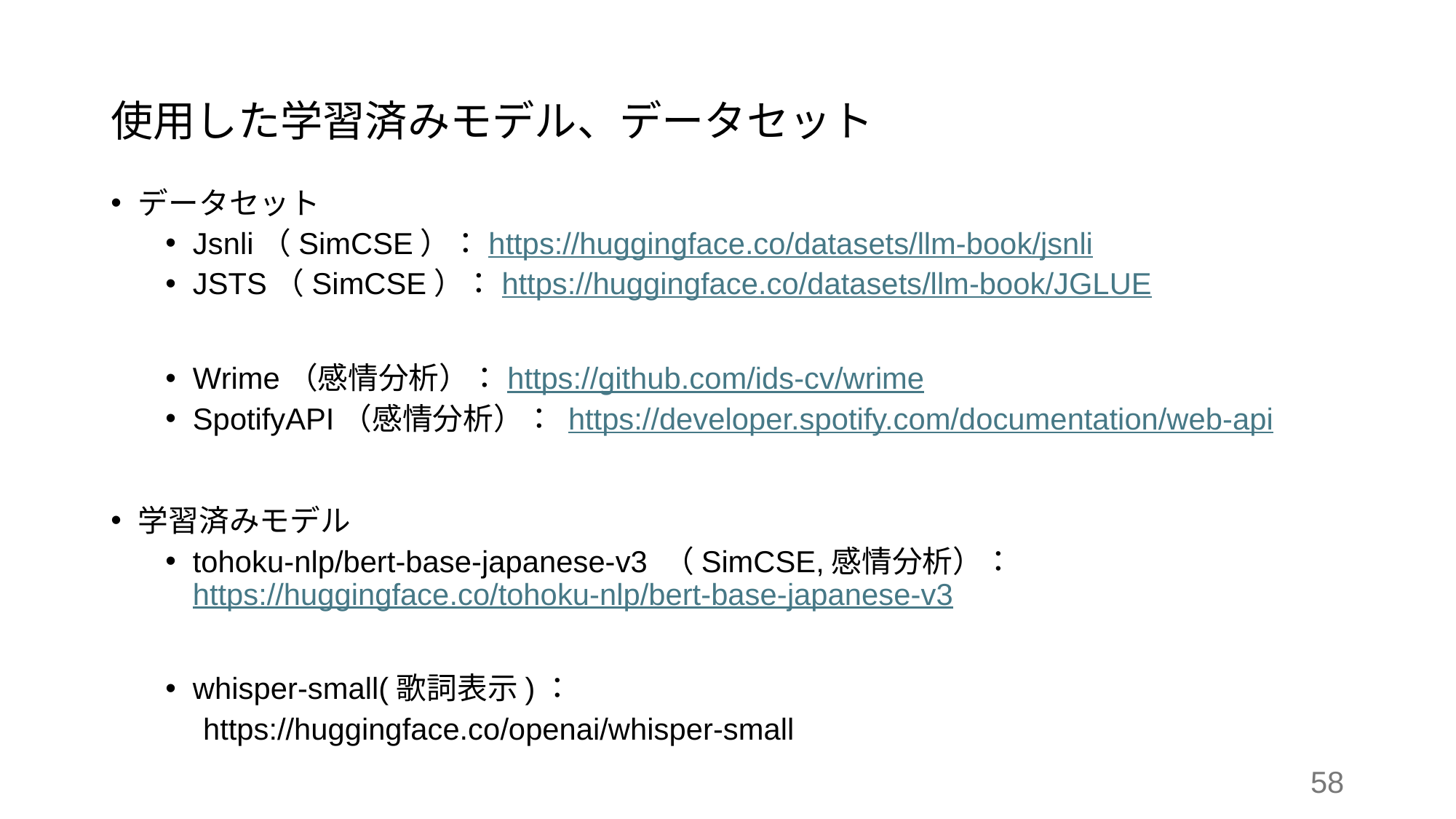

# 使用した学習済みモデル、データセット
データセット
Jsnli（SimCSE）：https://huggingface.co/datasets/llm-book/jsnli
JSTS（SimCSE）：https://huggingface.co/datasets/llm-book/JGLUE

Wrime（感情分析）：https://github.com/ids-cv/wrime
SpotifyAPI（感情分析）： https://developer.spotify.com/documentation/web-api

学習済みモデル
tohoku-nlp/bert-base-japanese-v3 （SimCSE,感情分析）：https://huggingface.co/tohoku-nlp/bert-base-japanese-v3

whisper-small(歌詞表示)：
　https://huggingface.co/openai/whisper-small

58